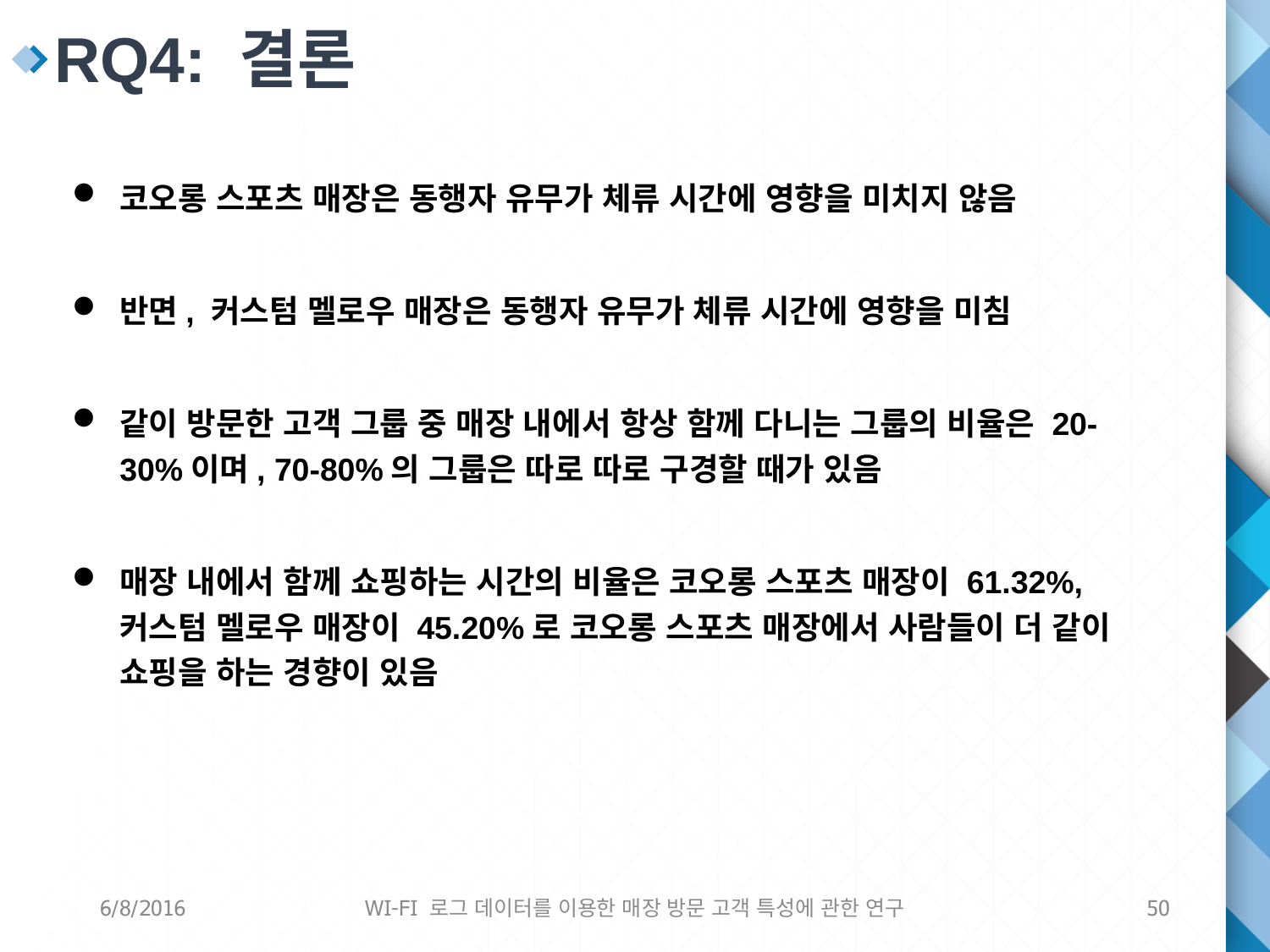

RQ4: 결론

코오롱 스포츠 매장은 동행자 유무가 체류 시간에 영향을 미치지 않음

반면, 커스텀 멜로우 매장은 동행자 유무가 체류 시간에 영향을 미침

같이 방문한 고객 그룹 중 매장 내에서 항상 함께 다니는 그룹의 비율은 20-30%이며, 70-80%의 그룹은 따로 따로 구경할 때가 있음

매장 내에서 함께 쇼핑하는 시간의 비율은 코오롱 스포츠 매장이 61.32%, 커스텀 멜로우 매장이 45.20%로 코오롱 스포츠 매장에서 사람들이 더 같이 쇼핑을 하는 경향이 있음
6/8/2016
WI-FI 로그 데이터를 이용한 매장 방문 고객 특성에 관한 연구
50